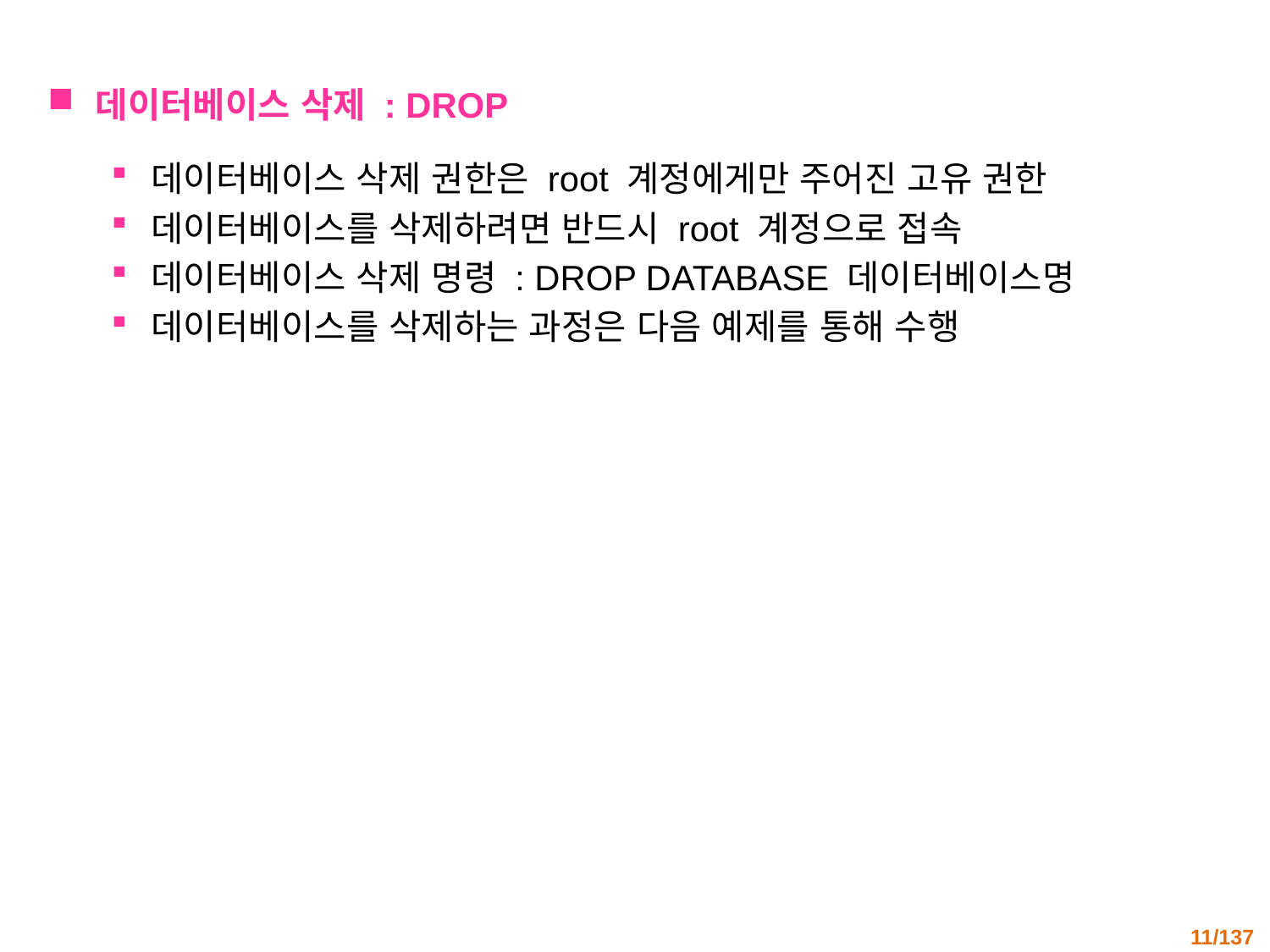

데이터베이스 삭제 : DROP

데이터베이스 삭제 권한은 root 계정에게만 주어진 고유 권한
데이터베이스를 삭제하려면 반드시 root 계정으로 접속
데이터베이스 삭제 명령 : DROP DATABASE 데이터베이스명
데이터베이스를 삭제하는 과정은 다음 예제를 통해 수행